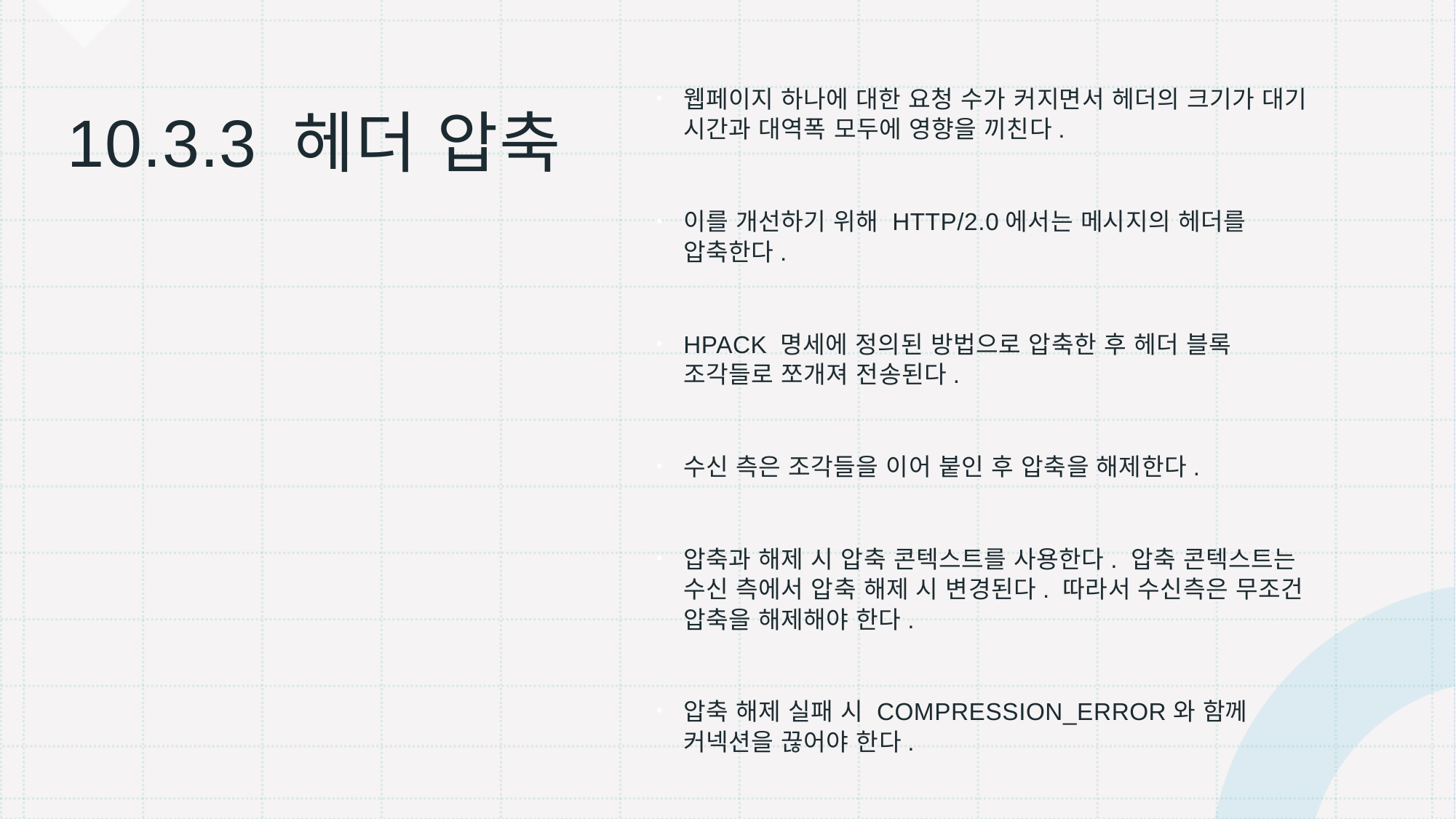

웹페이지 하나에 대한 요청 수가 커지면서 헤더의 크기가 대기 시간과 대역폭 모두에 영향을 끼친다.

이를 개선하기 위해 HTTP/2.0에서는 메시지의 헤더를 압축한다.

HPACK 명세에 정의된 방법으로 압축한 후 헤더 블록 조각들로 쪼개져 전송된다.

수신 측은 조각들을 이어 붙인 후 압축을 해제한다.

압축과 해제 시 압축 콘텍스트를 사용한다. 압축 콘텍스트는 수신 측에서 압축 해제 시 변경된다. 따라서 수신측은 무조건 압축을 해제해야 한다.

압축 해제 실패 시 COMPRESSION_ERROR와 함께 커넥션을 끊어야 한다.
# 10.3.3 헤더 압축